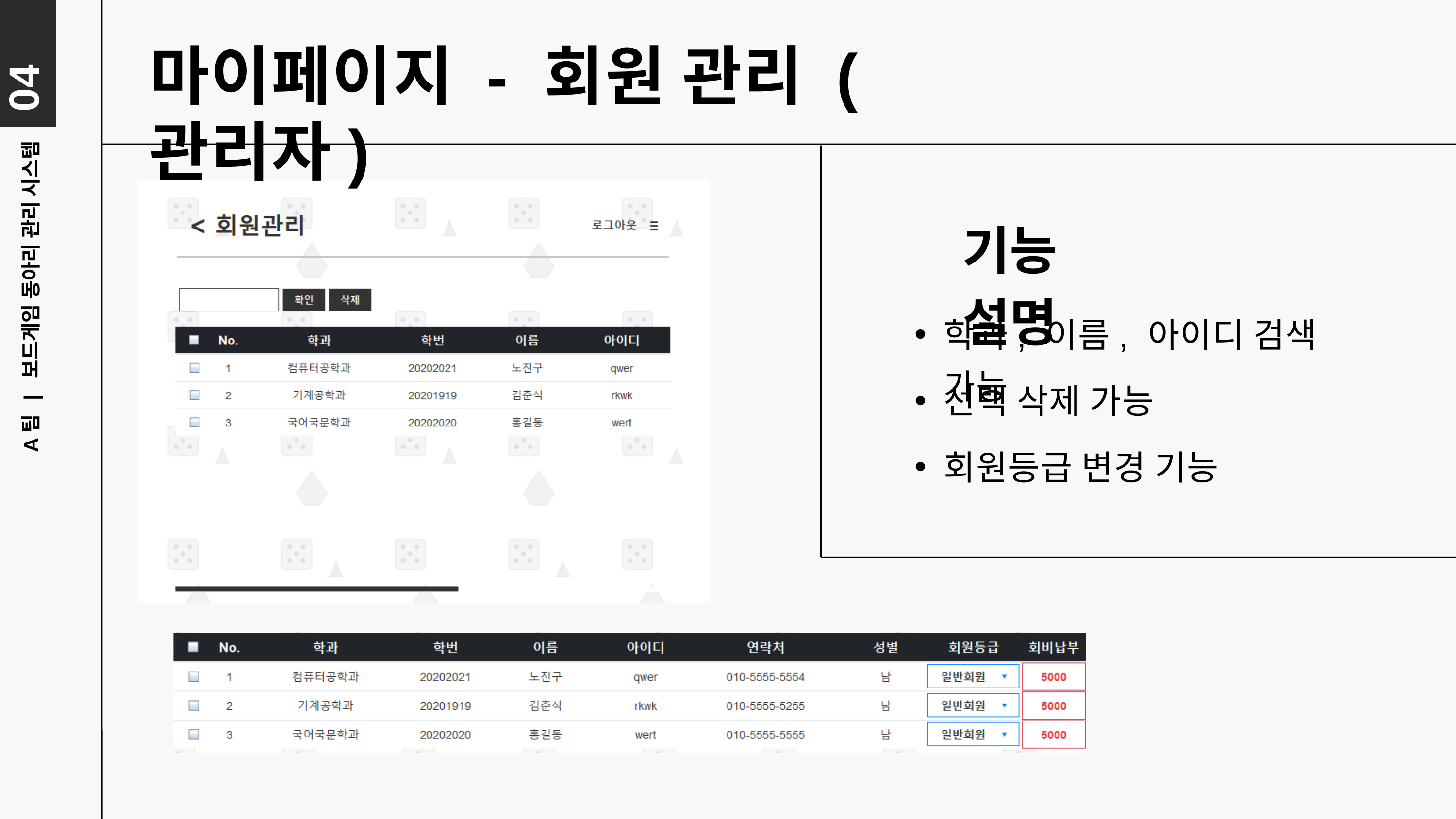

04

마이페이지 - 회원 관리 (관리자)

기능 설명
A팀  |  보드게임 동아리 관리 시스템
학과, 이름, 아이디 검색 가능
선택 삭제 가능
회원등급 변경 기능